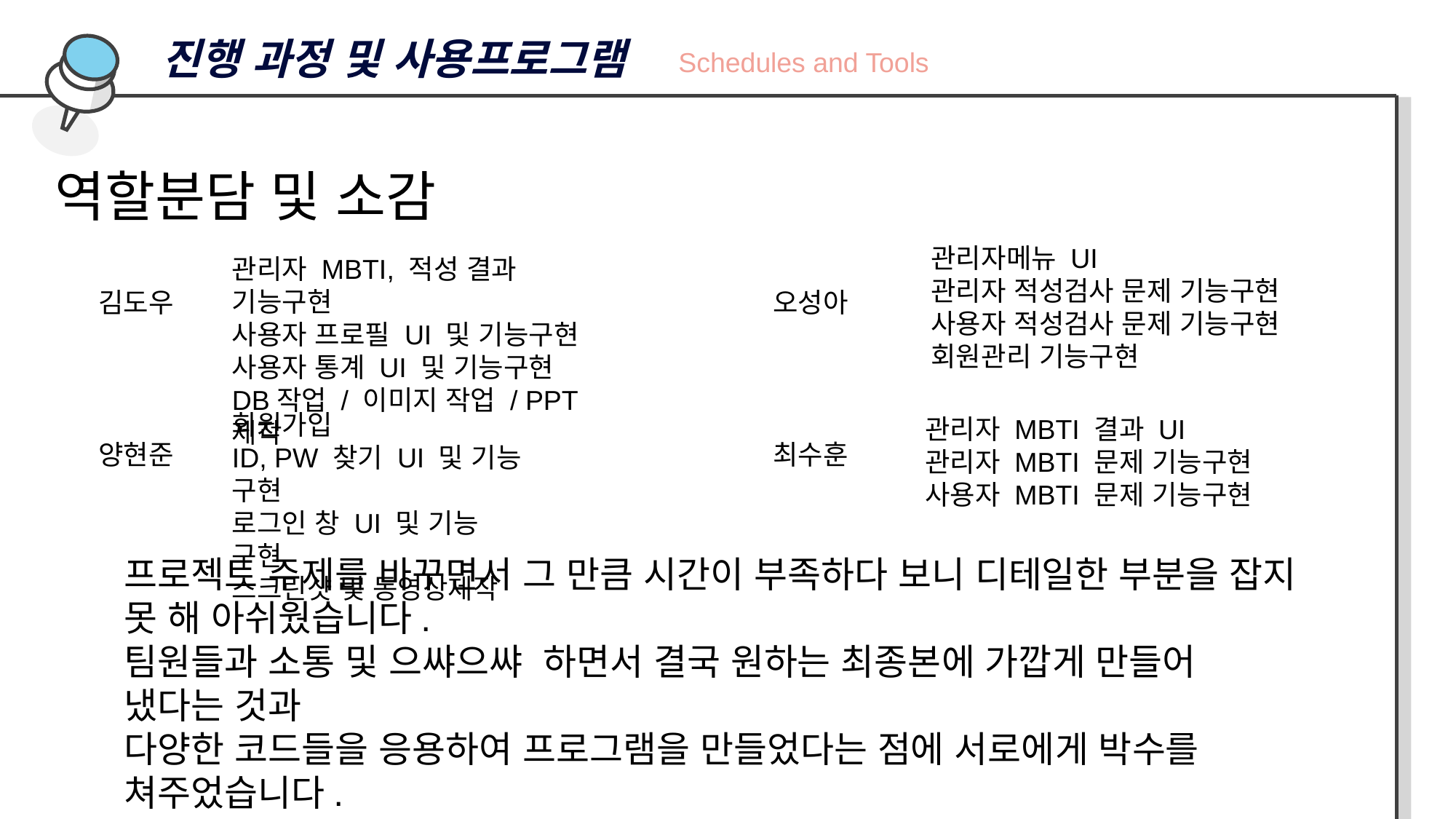

진행 과정 및 사용프로그램

Schedules and Tools

역할분담 및 소감
관리자메뉴 UI
관리자 적성검사 문제 기능구현
사용자 적성검사 문제 기능구현
회원관리 기능구현
관리자 MBTI, 적성 결과 기능구현
사용자 프로필 UI 및 기능구현
사용자 통계 UI 및 기능구현
DB작업 / 이미지 작업 / PPT제작

김도우
오성아
회원가입
ID, PW 찾기 UI 및 기능 구현
로그인 창 UI 및 기능 구현
스크린샷 및 동영상제작
관리자 MBTI 결과 UI
관리자 MBTI 문제 기능구현
사용자 MBTI 문제 기능구현
양현준
최수훈
프로젝트 주제를 바꾸면서 그 만큼 시간이 부족하다 보니 디테일한 부분을 잡지 못 해 아쉬웠습니다.
팀원들과 소통 및 으쌰으쌰  하면서 결국 원하는 최종본에 가깝게 만들어 냈다는 것과
다양한 코드들을 응용하여 프로그램을 만들었다는 점에 서로에게 박수를 쳐주었습니다.
ERD등 계획부분에서 부족한 부분이 많았다는 걸 느꼈고, 간단한 프로그램 하나를 만드는 데도 생각해야할 것이 많고
해야 할 것이 많다는 부분에서 이 세상에 있는 모든 개발자들에게 존경을 표합니다.